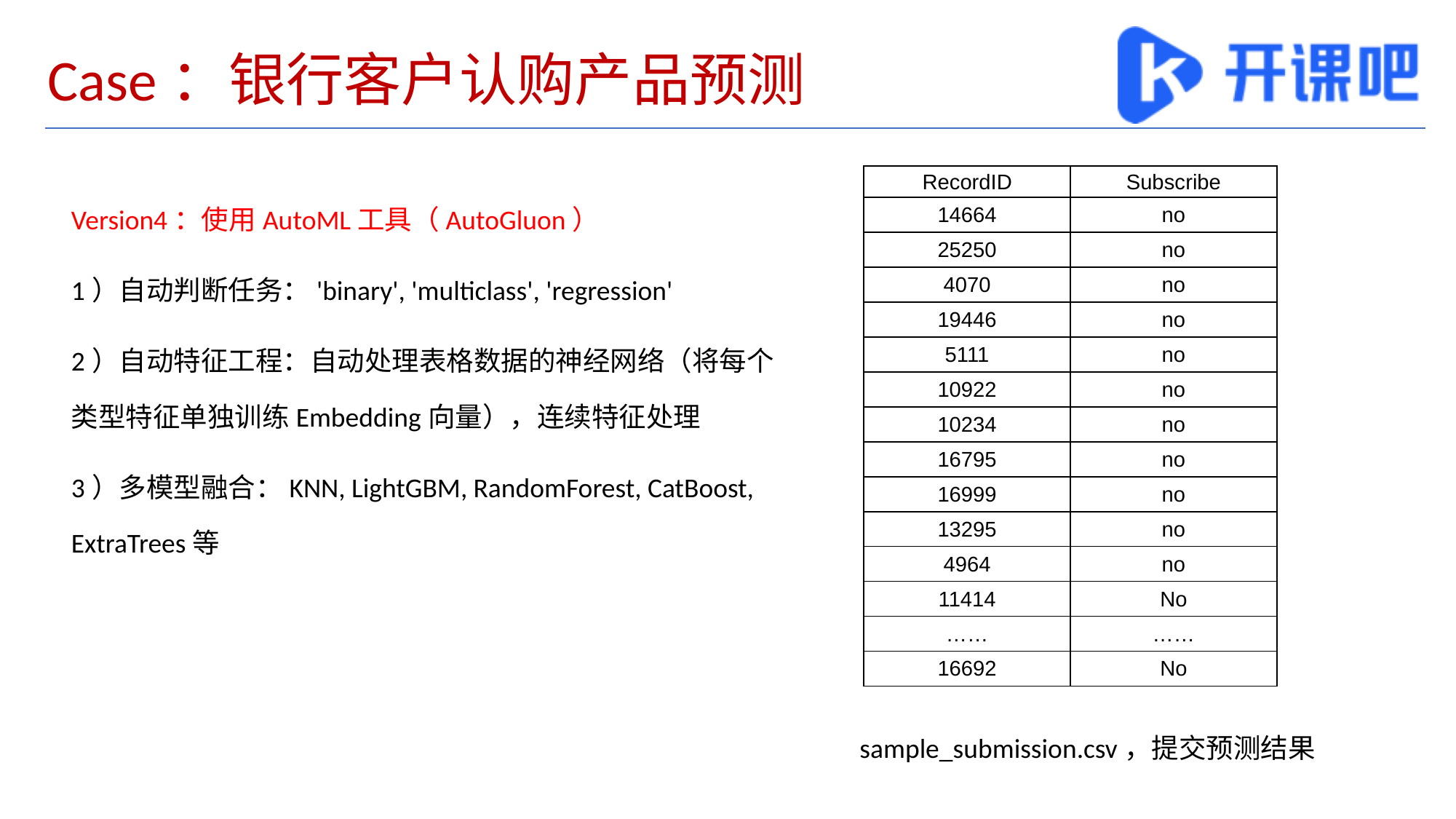

# Case：银行客户认购产品预测
| RecordID | Subscribe |
| --- | --- |
| 14664 | no |
| 25250 | no |
| 4070 | no |
| 19446 | no |
| 5111 | no |
| 10922 | no |
| 10234 | no |
| 16795 | no |
| 16999 | no |
| 13295 | no |
| 4964 | no |
| 11414 | No |
| …… | …… |
| 16692 | No |
Version4：使用AutoML工具（AutoGluon）
1）自动判断任务：'binary', 'multiclass', 'regression'
2）自动特征工程：自动处理表格数据的神经网络（将每个类型特征单独训练Embedding向量），连续特征处理
3）多模型融合：KNN, LightGBM, RandomForest, CatBoost, ExtraTrees等
sample_submission.csv，提交预测结果